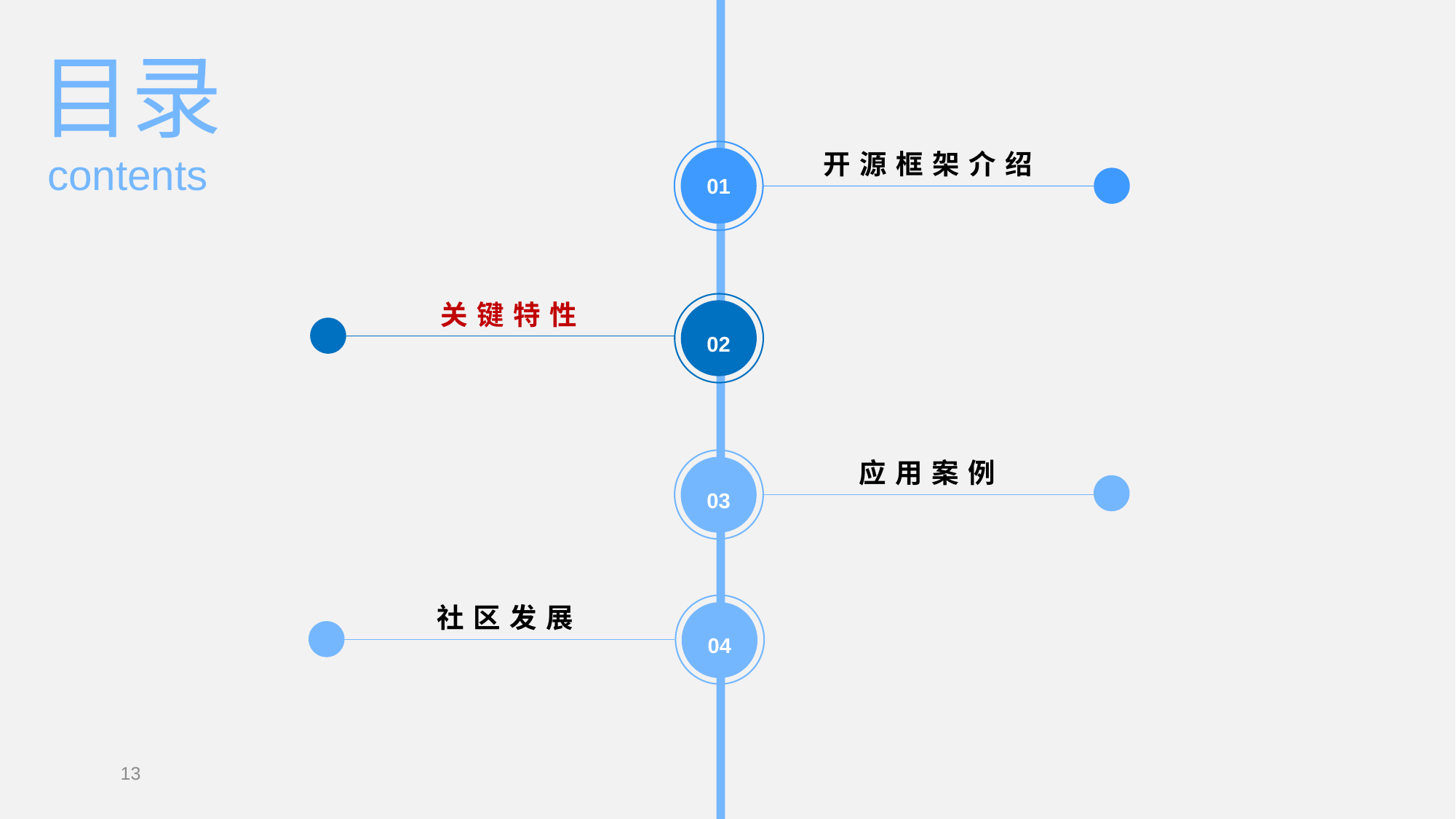

目录

开源框架介绍
contents
01

关键特性

02

应用案例
03

社区发展

04

13